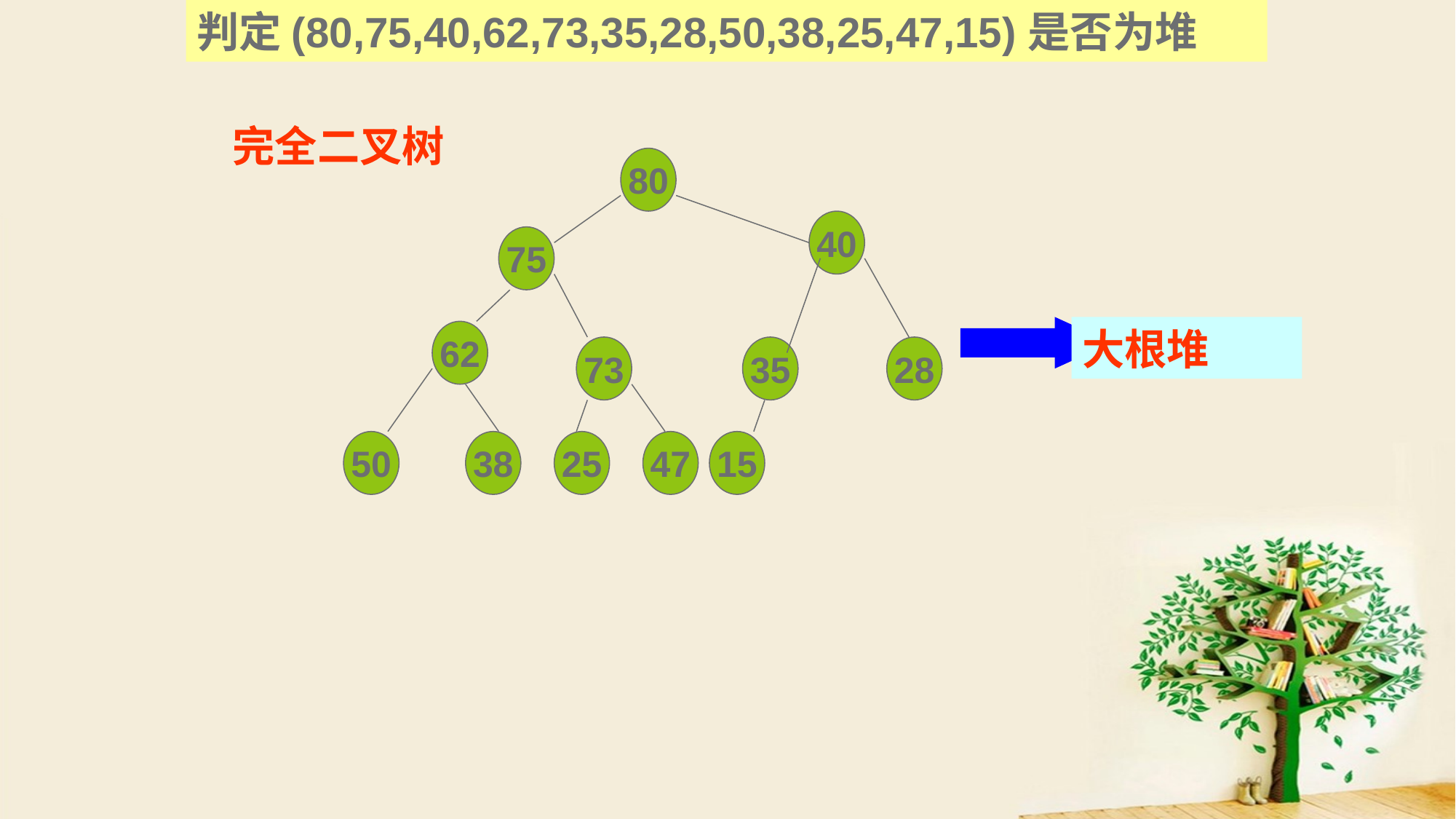

判定(80,75,40,62,73,35,28,50,38,25,47,15)是否为堆
完全二叉树

80

40
75

62
73
35
28

50
38
25
47
15

大根堆